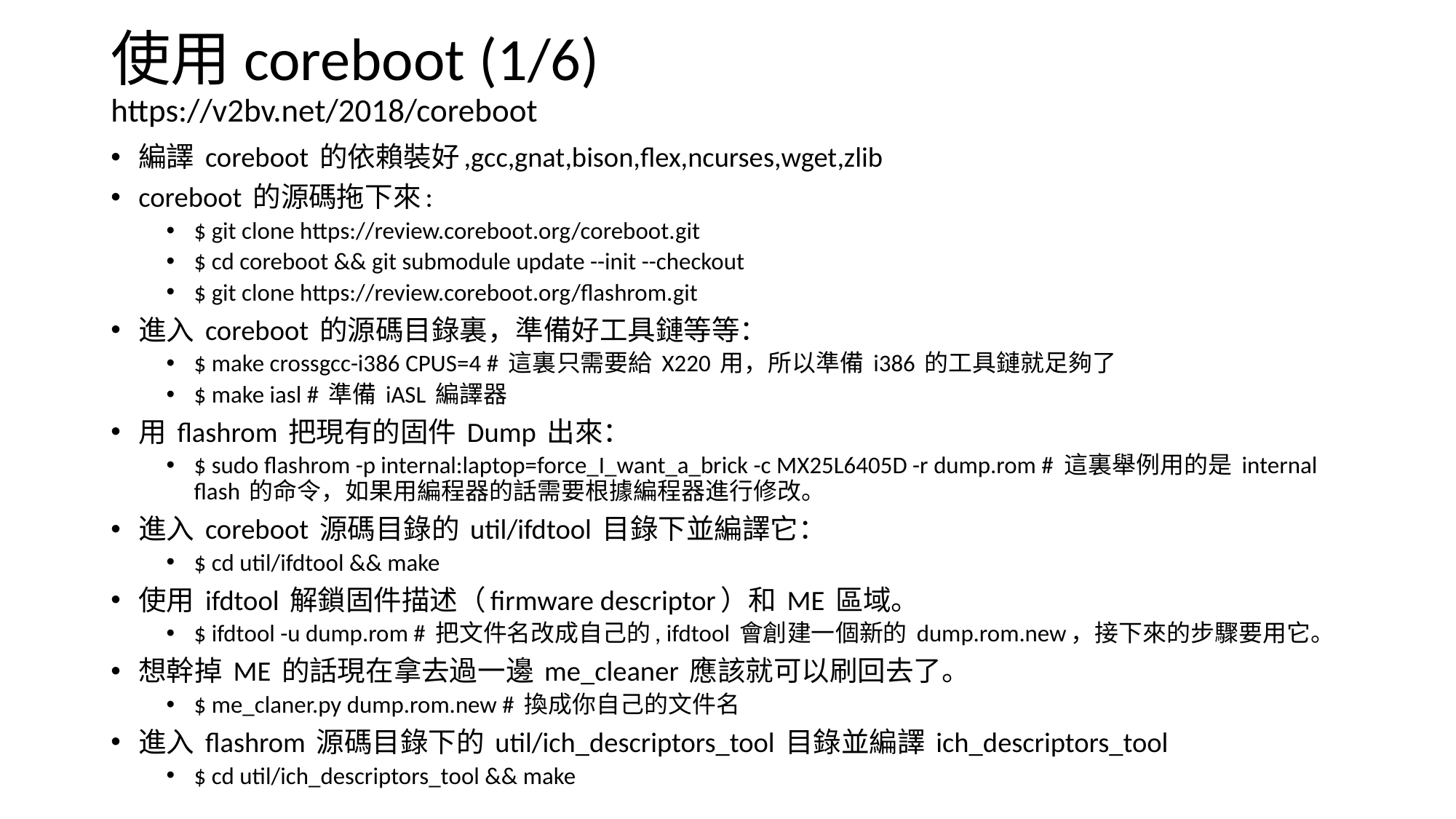

# 使用coreboot (1/6) https://v2bv.net/2018/coreboot
編譯 coreboot 的依賴裝好,gcc,gnat,bison,flex,ncurses,wget,zlib
coreboot 的源碼拖下來:
$ git clone https://review.coreboot.org/coreboot.git
$ cd coreboot && git submodule update --init --checkout
$ git clone https://review.coreboot.org/flashrom.git
進入 coreboot 的源碼目錄裏，準備好工具鏈等等：
$ make crossgcc-i386 CPUS=4 # 這裏只需要給 X220 用，所以準備 i386 的工具鏈就足夠了
$ make iasl # 準備 iASL 編譯器
用 flashrom 把現有的固件 Dump 出來：
$ sudo flashrom -p internal:laptop=force_I_want_a_brick -c MX25L6405D -r dump.rom # 這裏舉例用的是 internal flash 的命令，如果用編程器的話需要根據編程器進行修改。
進入 coreboot 源碼目錄的 util/ifdtool 目錄下並編譯它：
$ cd util/ifdtool && make
使用 ifdtool 解鎖固件描述（firmware descriptor）和 ME 區域。
$ ifdtool -u dump.rom # 把文件名改成自己的, ifdtool 會創建一個新的 dump.rom.new，接下來的步驟要用它。
想幹掉 ME 的話現在拿去過一邊 me_cleaner 應該就可以刷回去了。
$ me_claner.py dump.rom.new # 換成你自己的文件名
進入 flashrom 源碼目錄下的 util/ich_descriptors_tool 目錄並編譯 ich_descriptors_tool
$ cd util/ich_descriptors_tool && make